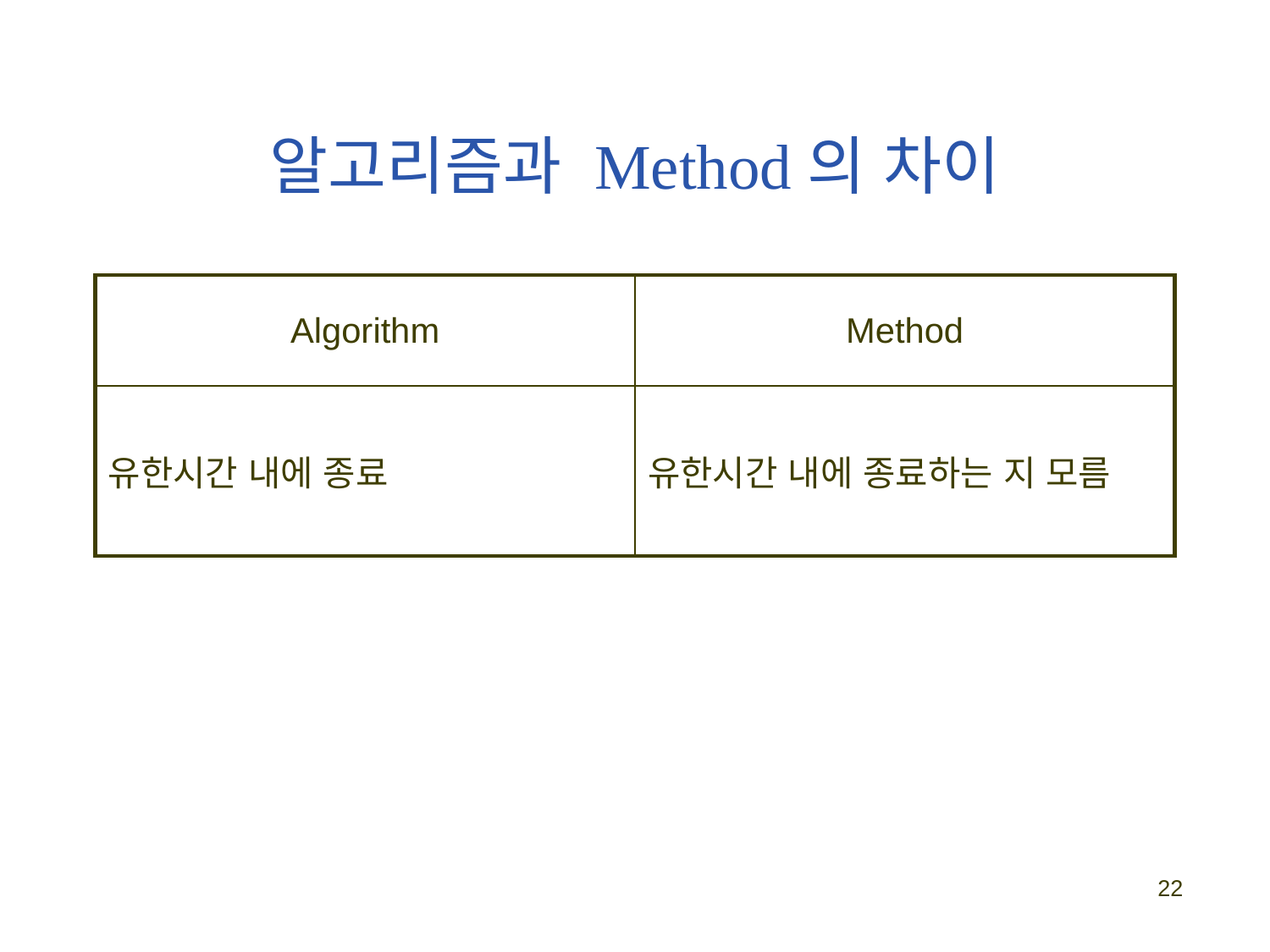

# 알고리즘과 Method의 차이
| Algorithm | Method |
| --- | --- |
| 유한시간 내에 종료 | 유한시간 내에 종료하는 지 모름 |
22